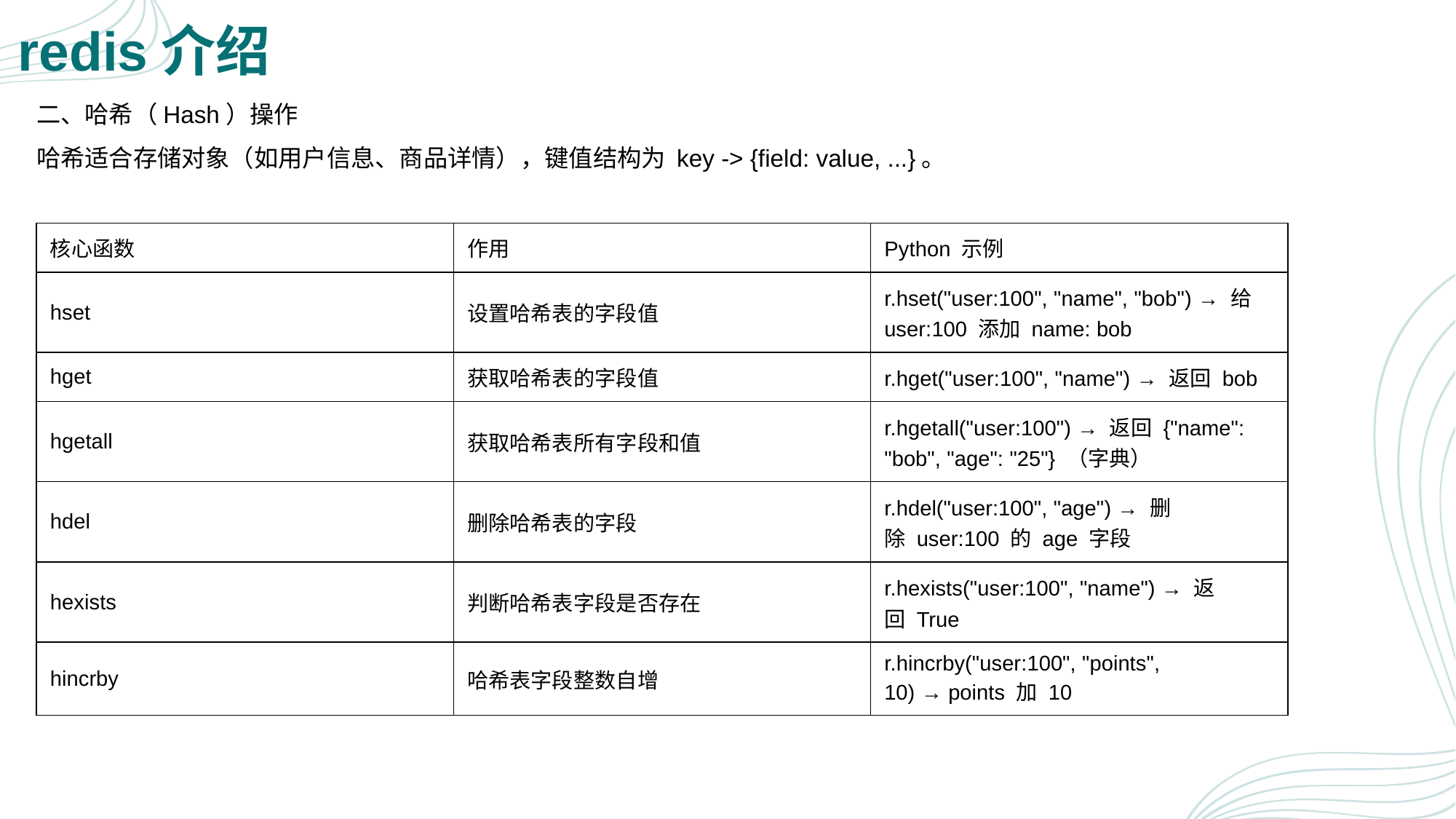

# redis介绍
二、哈希（Hash）操作
哈希适合存储对象（如用户信息、商品详情），键值结构为 key -> {field: value, ...}。

| 核心函数 | 作用 | Python 示例 |
| --- | --- | --- |
| hset | 设置哈希表的字段值 | r.hset("user:100", "name", "bob") → 给 user:100 添加 name: bob |
| hget | 获取哈希表的字段值 | r.hget("user:100", "name") → 返回 bob |
| hgetall | 获取哈希表所有字段和值 | r.hgetall("user:100") → 返回 {"name": "bob", "age": "25"} （字典） |
| hdel | 删除哈希表的字段 | r.hdel("user:100", "age") → 删除 user:100 的 age 字段 |
| hexists | 判断哈希表字段是否存在 | r.hexists("user:100", "name") → 返回 True |
| hincrby | 哈希表字段整数自增 | r.hincrby("user:100", "points", 10) → points 加 10 |